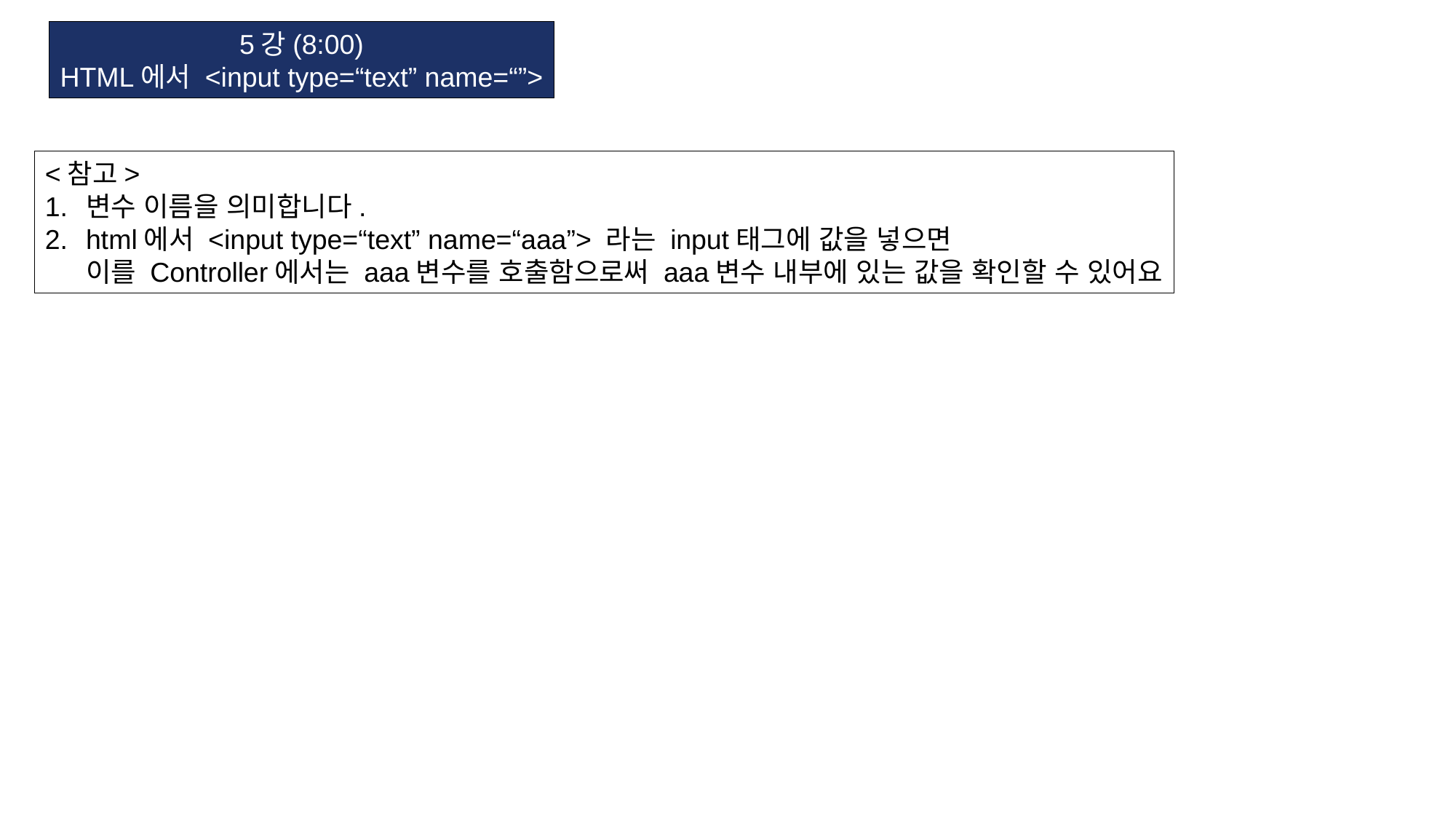

5강(8:00)
HTML에서 <input type=“text” name=“”>
<참고>
변수 이름을 의미합니다.
html에서 <input type=“text” name=“aaa”> 라는 input태그에 값을 넣으면
이를 Controller에서는 aaa변수를 호출함으로써 aaa변수 내부에 있는 값을 확인할 수 있어요